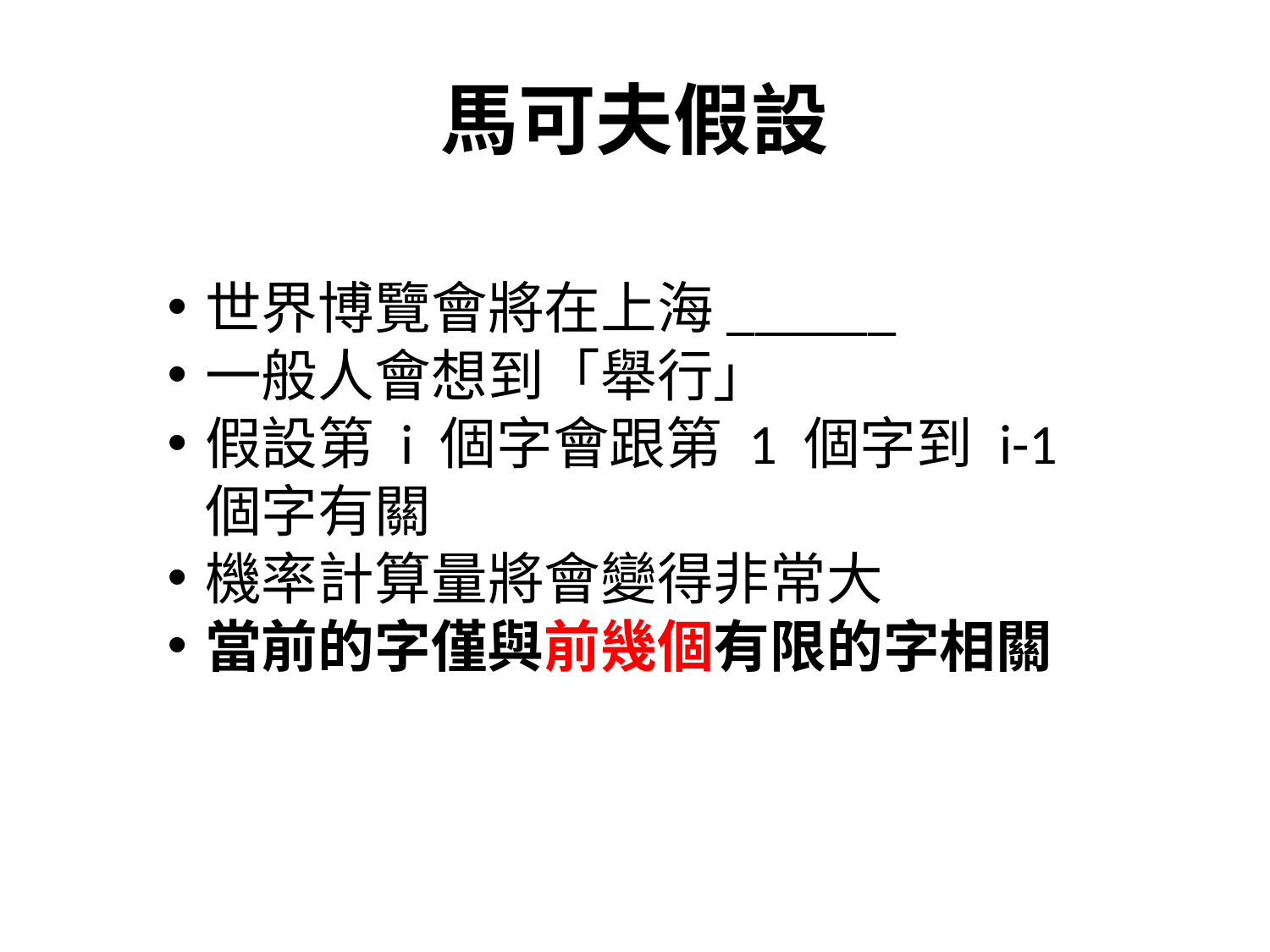

# 馬可夫假設
世界博覽會將在上海______
一般人會想到「舉行」
假設第 i 個字會跟第 1 個字到 i-1 個字有關
機率計算量將會變得非常大
當前的字僅與前幾個有限的字相關